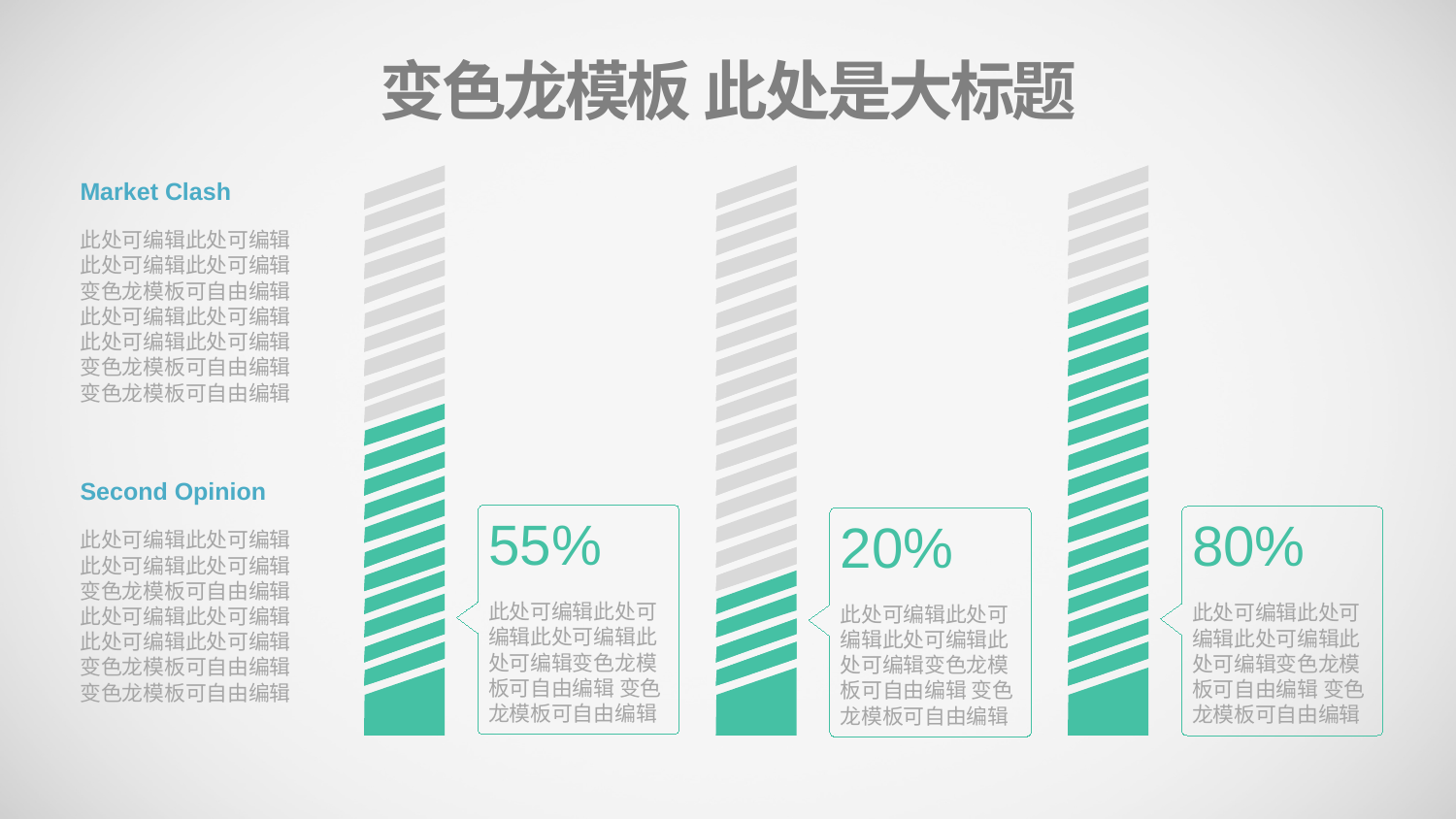

变色龙模板 此处是大标题

Market Clash

此处可编辑此处可编辑此处可编辑此处可编辑变色龙模板可自由编辑 此处可编辑此处可编辑此处可编辑此处可编辑变色龙模板可自由编辑 变色龙模板可自由编辑
Second Opinion

此处可编辑此处可编辑此处可编辑此处可编辑变色龙模板可自由编辑 此处可编辑此处可编辑此处可编辑此处可编辑变色龙模板可自由编辑 变色龙模板可自由编辑

55%

此处可编辑此处可编辑此处可编辑此处可编辑变色龙模板可自由编辑 变色龙模板可自由编辑

80%

此处可编辑此处可编辑此处可编辑此处可编辑变色龙模板可自由编辑 变色龙模板可自由编辑

20%

此处可编辑此处可编辑此处可编辑此处可编辑变色龙模板可自由编辑 变色龙模板可自由编辑